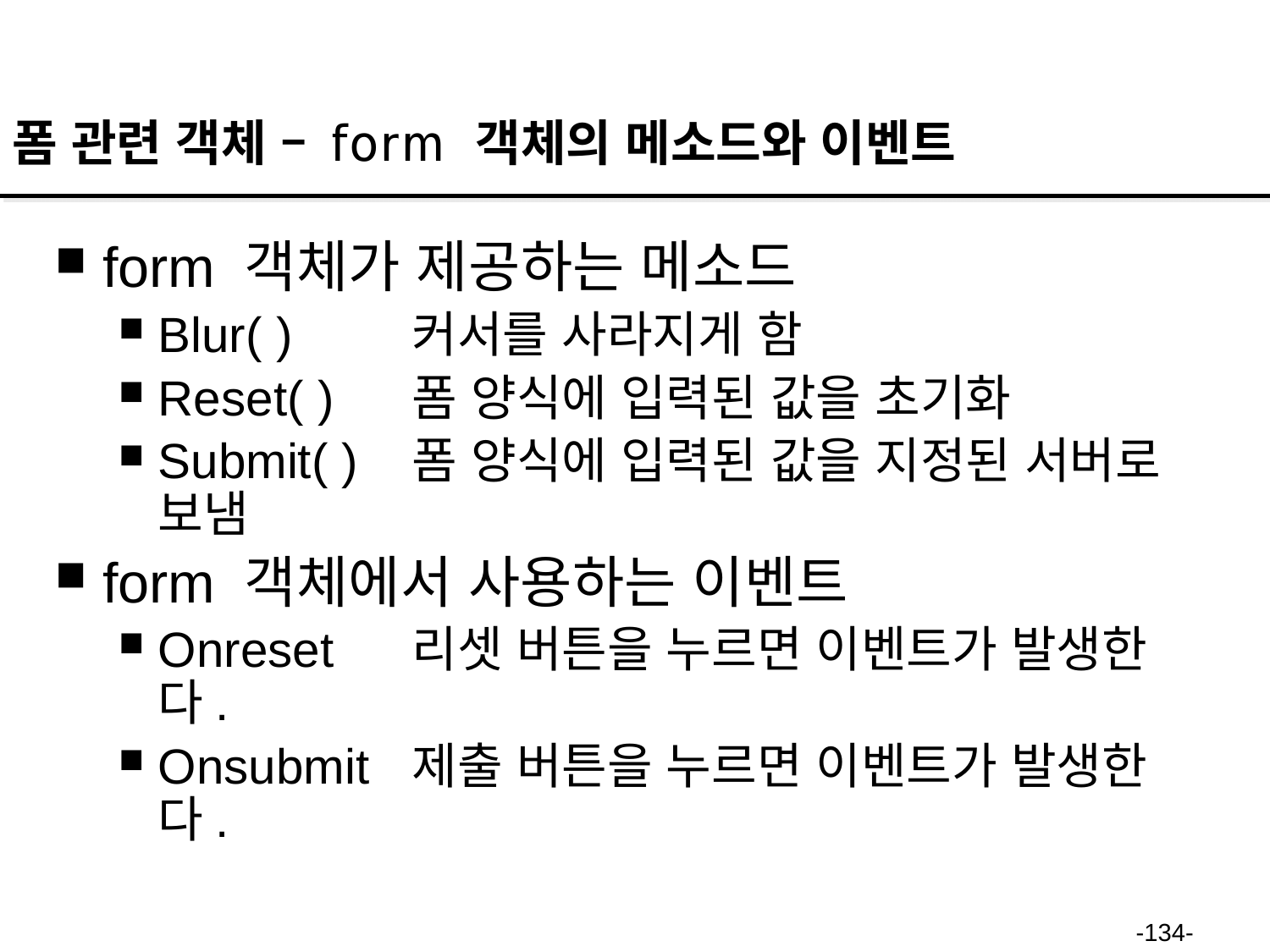

폼 관련 객체 – form 객체의 메소드와 이벤트
form 객체가 제공하는 메소드
Blur( )	커서를 사라지게 함
Reset( )	폼 양식에 입력된 값을 초기화
Submit( )	폼 양식에 입력된 값을 지정된 서버로 보냄
form 객체에서 사용하는 이벤트
Onreset	리셋 버튼을 누르면 이벤트가 발생한다.
Onsubmit	제출 버튼을 누르면 이벤트가 발생한다.
-134-